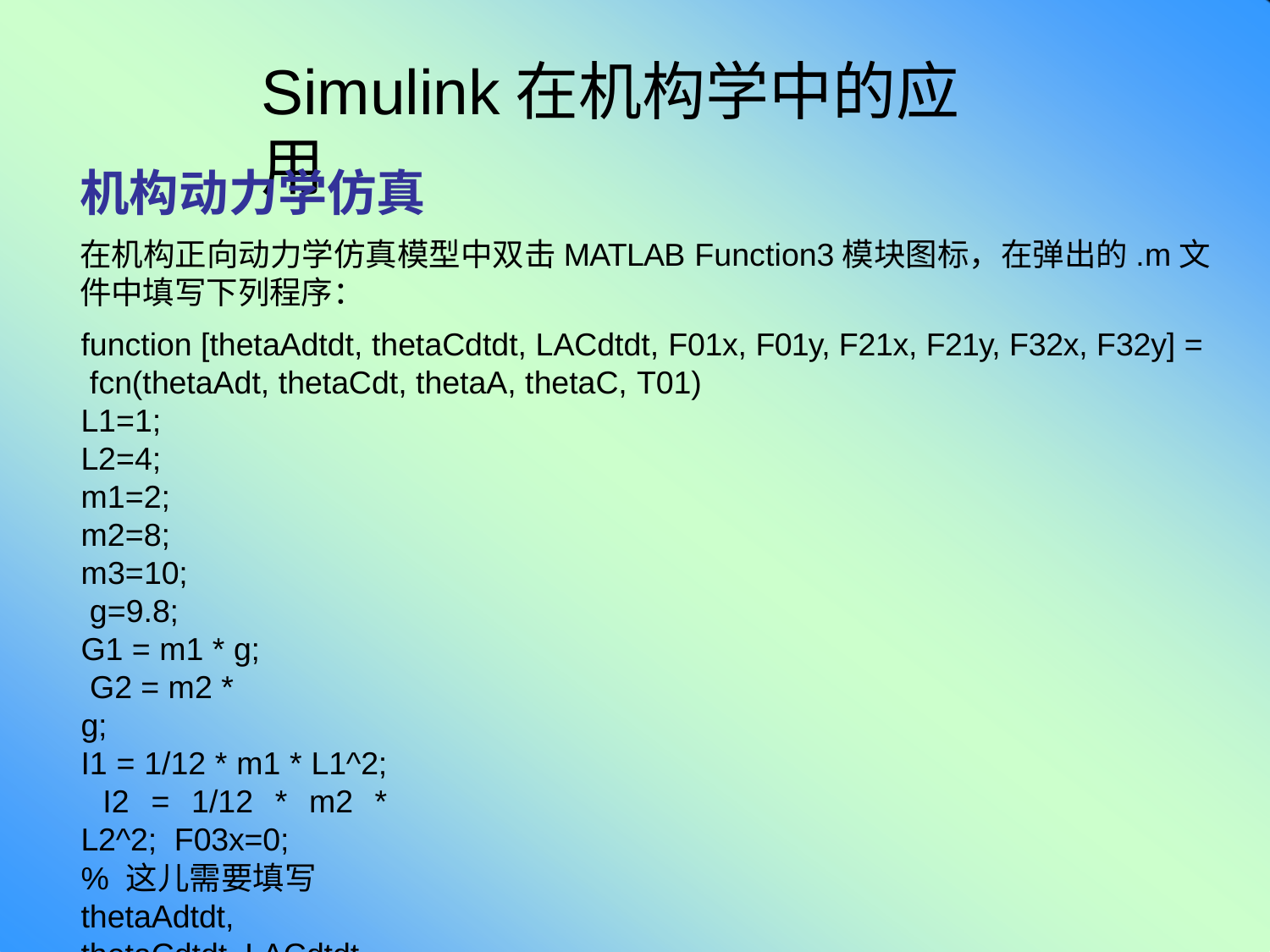

# Simulink在机构学中的应用
机构动力学仿真
在机构正向动力学仿真模型中双击MATLAB Function3模块图标，在弹出的.m文
件中填写下列程序：
function [thetaAdtdt, thetaCdtdt, LACdtdt, F01x, F01y, F21x, F21y, F32x, F32y] =  fcn(thetaAdt, thetaCdt, thetaA, thetaC, T01)
L1=1;  L2=4;  m1=2;  m2=8;  m3=10;  g=9.8;
G1 = m1 * g;  G2 = m2 * g;
I1 = 1/12 * m1 * L1^2;  I2 = 1/12 * m2 * L2^2;  F03x=0;
% 这儿需要填写thetaAdtdt, thetaCdtdt, LACdtdt, F01x, F01y, F21x, F21y, F32x,
F32y的表达式
end